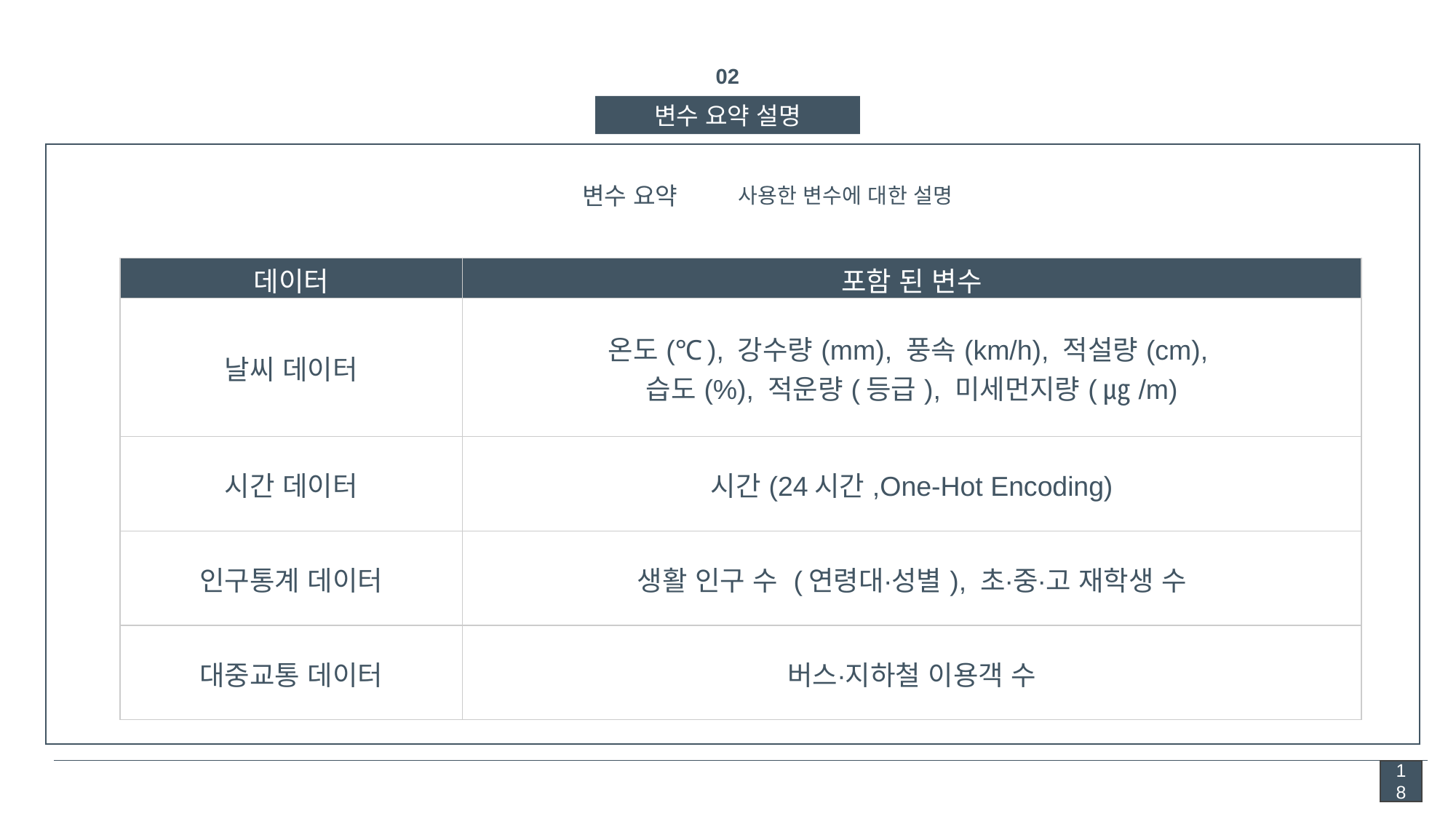

02
변수 요약 설명

변수 요약
사용한 변수에 대한 설명
| 데이터 | 포함 된 변수 |
| --- | --- |
| 날씨 데이터 | 온도(℃), 강수량(mm), 풍속(km/h), 적설량(cm), 습도(%), 적운량(등급), 미세먼지량(㎍/m) |
| 시간 데이터 | 시간(24시간,One-Hot Encoding) |
| 인구통계 데이터 | 생활 인구 수 (연령대∙성별), 초∙중∙고 재학생 수 |
| 대중교통 데이터 | 버스∙지하철 이용객 수 |
18